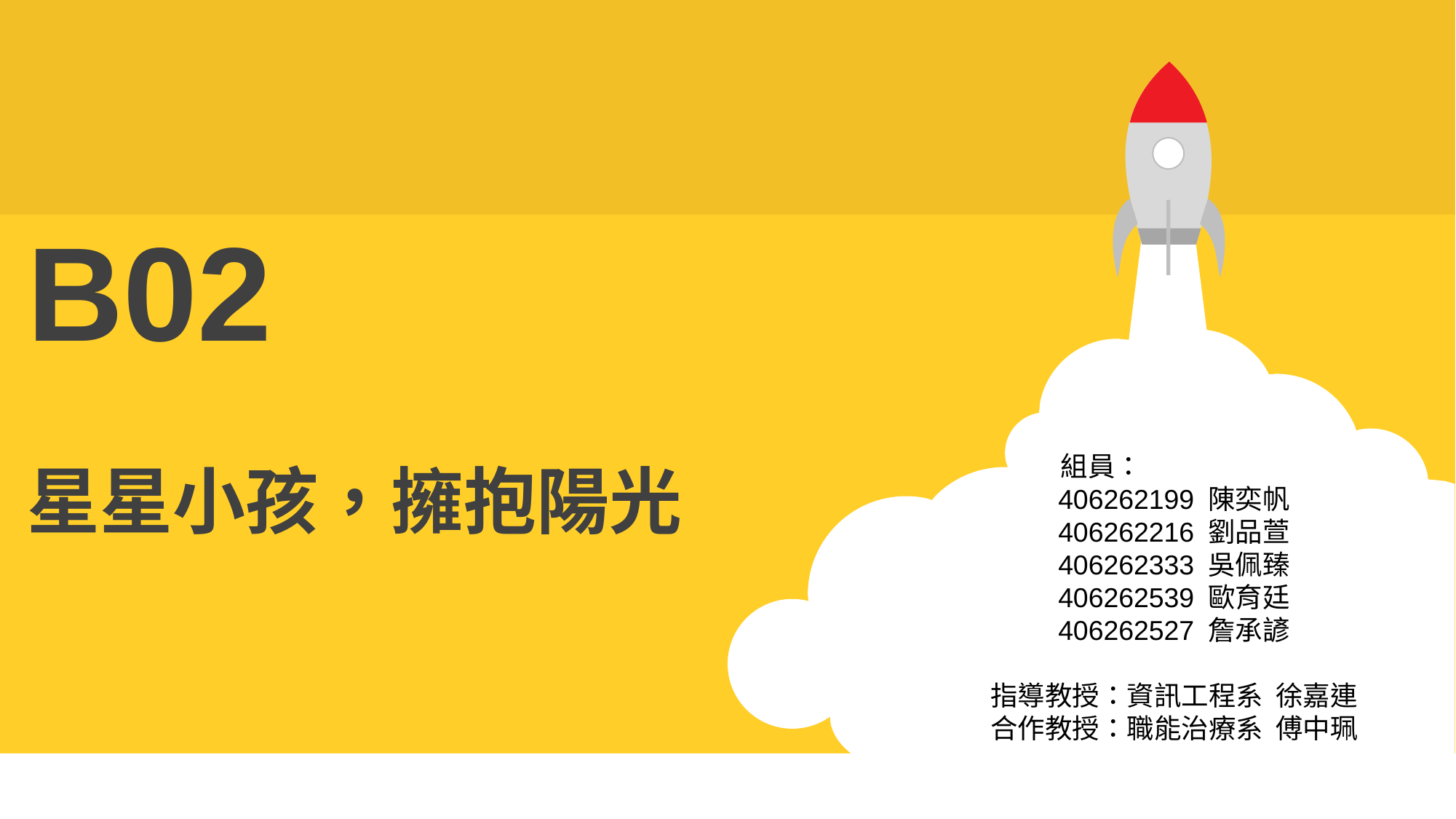

B02
星星小孩，擁抱陽光
組員：
406262199 陳奕帆
406262216 劉品萱
406262333 吳佩臻
406262539 歐育廷
406262527 詹承諺

指導教授：資訊工程系  徐嘉連
合作教授：職能治療系  傅中珮